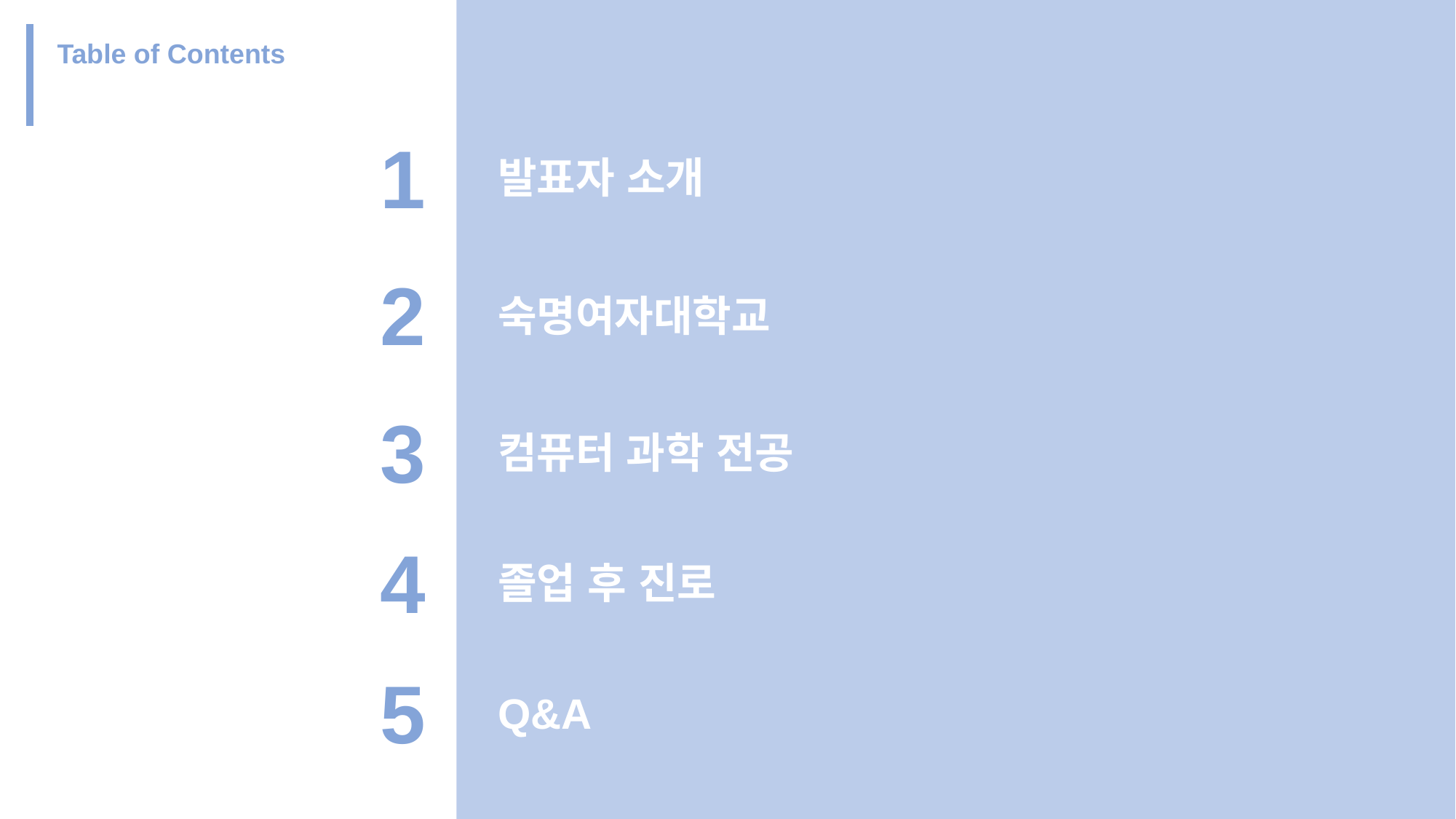

Table of Contents
1
발표자 소개
2
숙명여자대학교
3
컴퓨터 과학 전공
4
졸업 후 진로
5
Q&A